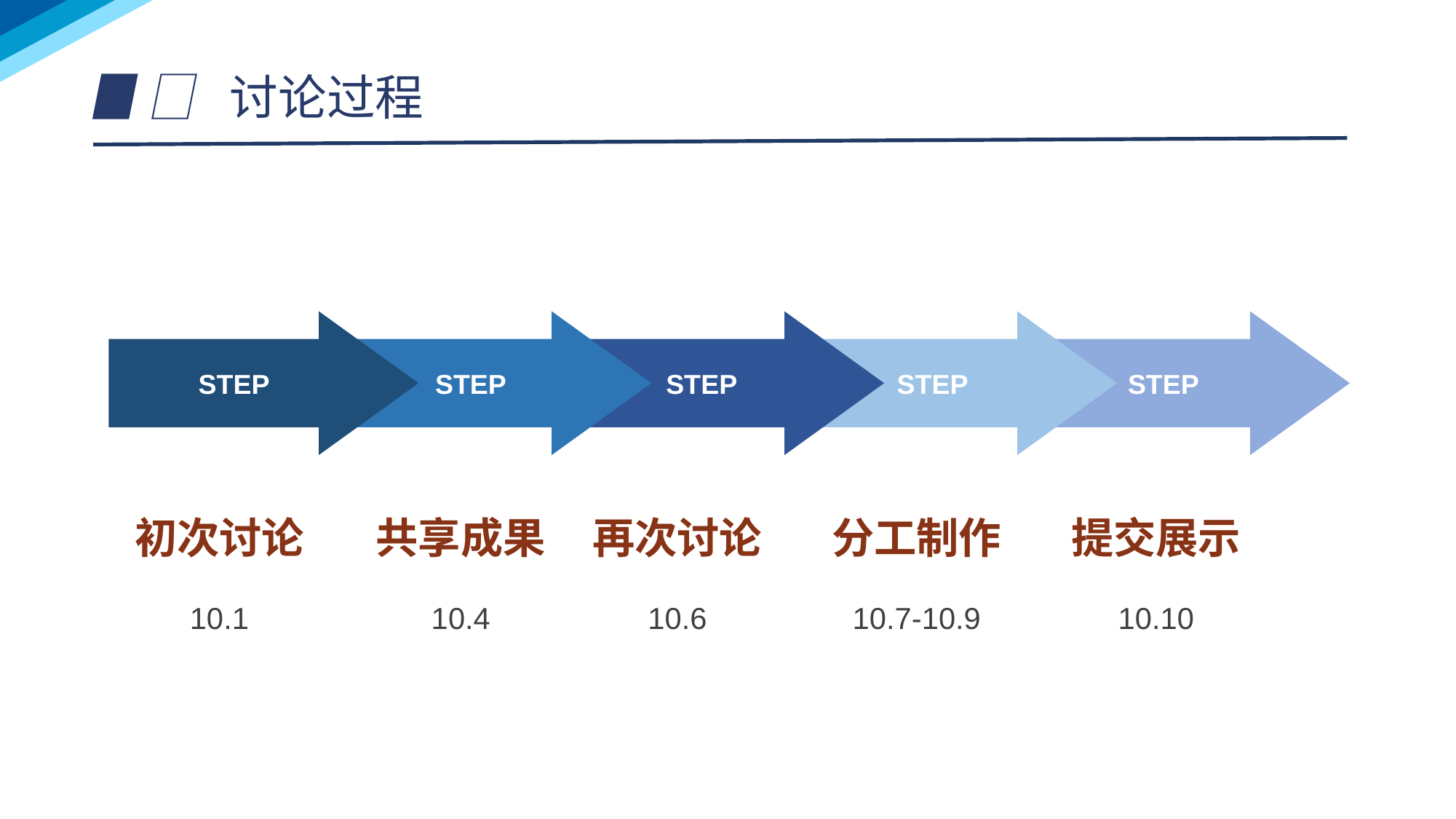

讨论过程

STEP
STEP
STEP
STEP
STEP
初次讨论
10.1
共享成果
10.4
再次讨论
10.6
分工制作
10.7-10.9
提交展示
10.10